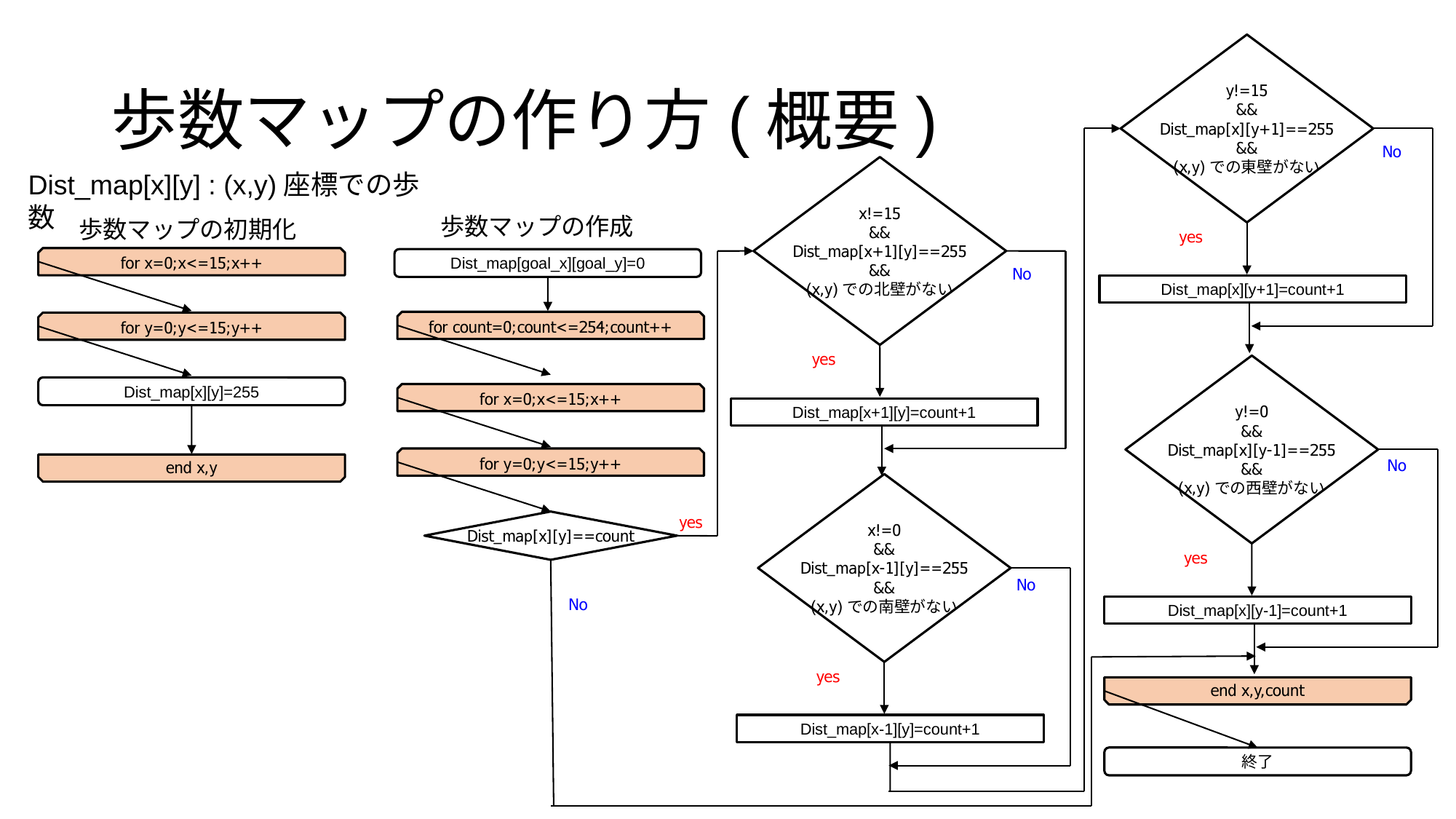

y!=15
&&
Dist_map[x][y+1]==255
&&
(x,y)での東壁がない
# 歩数マップの作り方(概要)
No
x!=15
&&
Dist_map[x+1][y]==255
&&
(x,y)での北壁がない
Dist_map[x][y] : (x,y)座標での歩数
歩数マップの作成
歩数マップの初期化
yes
for x=0;x<=15;x++
Dist_map[goal_x][goal_y]=0
No
Dist_map[x][y+1]=count+1
for count=0;count<=254;count++
for y=0;y<=15;y++
yes
y!=0
&&
Dist_map[x][y-1]==255
&&
(x,y)での西壁がない
Dist_map[x][y]=255
for x=0;x<=15;x++
Dist_map[x+1][y]=count+1
for y=0;y<=15;y++
No
end x,y
x!=0
&&
Dist_map[x-1][y]==255
&&
(x,y)での南壁がない
yes
Dist_map[x][y]==count
yes
No
No
Dist_map[x][y-1]=count+1
yes
end x,y,count
Dist_map[x-1][y]=count+1
終了